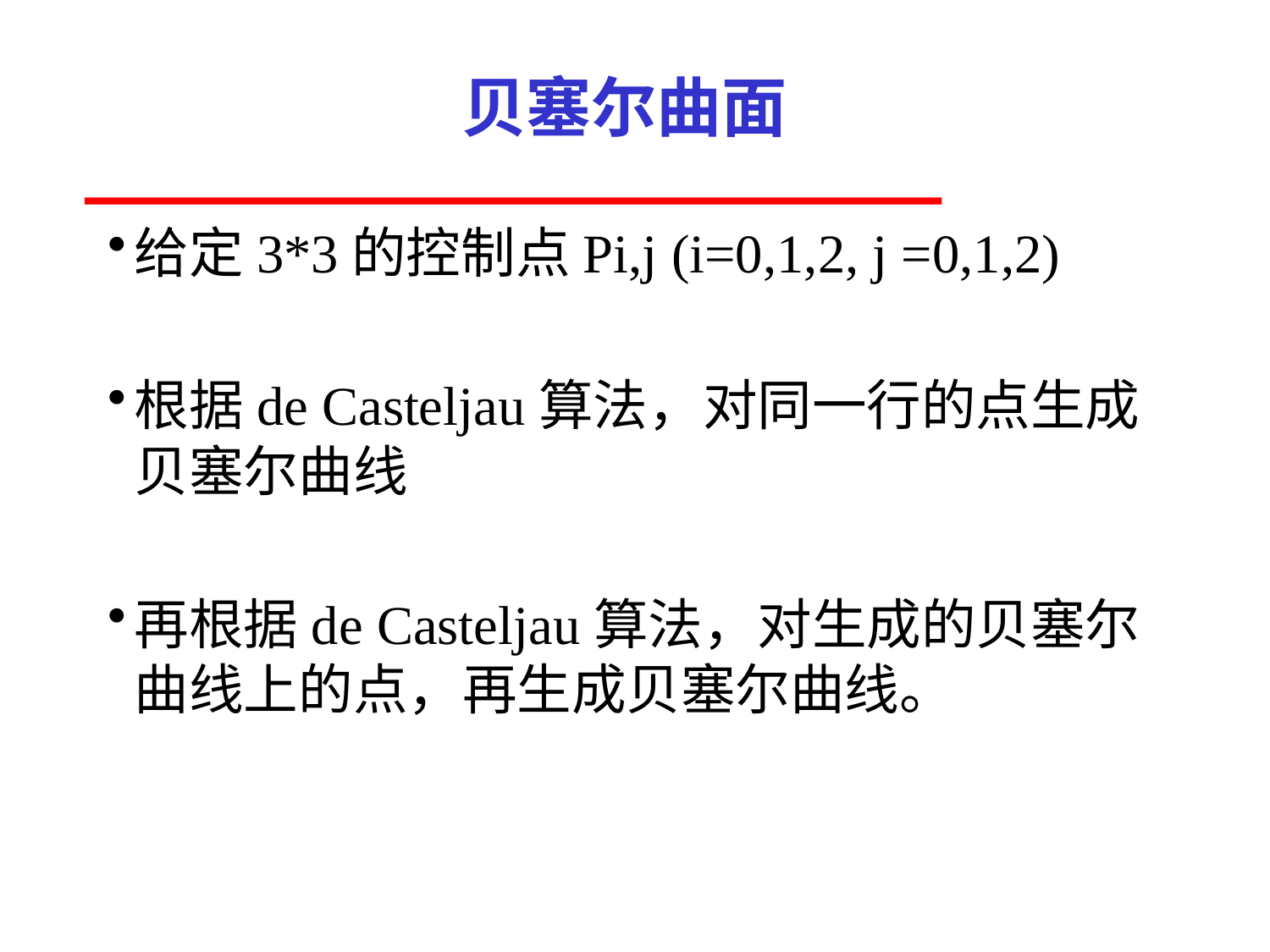

# 贝塞尔曲面
给定3*3的控制点Pi,j (i=0,1,2, j =0,1,2)

根据de Casteljau算法，对同一行的点生成贝塞尔曲线

再根据de Casteljau算法，对生成的贝塞尔曲线上的点，再生成贝塞尔曲线。
30